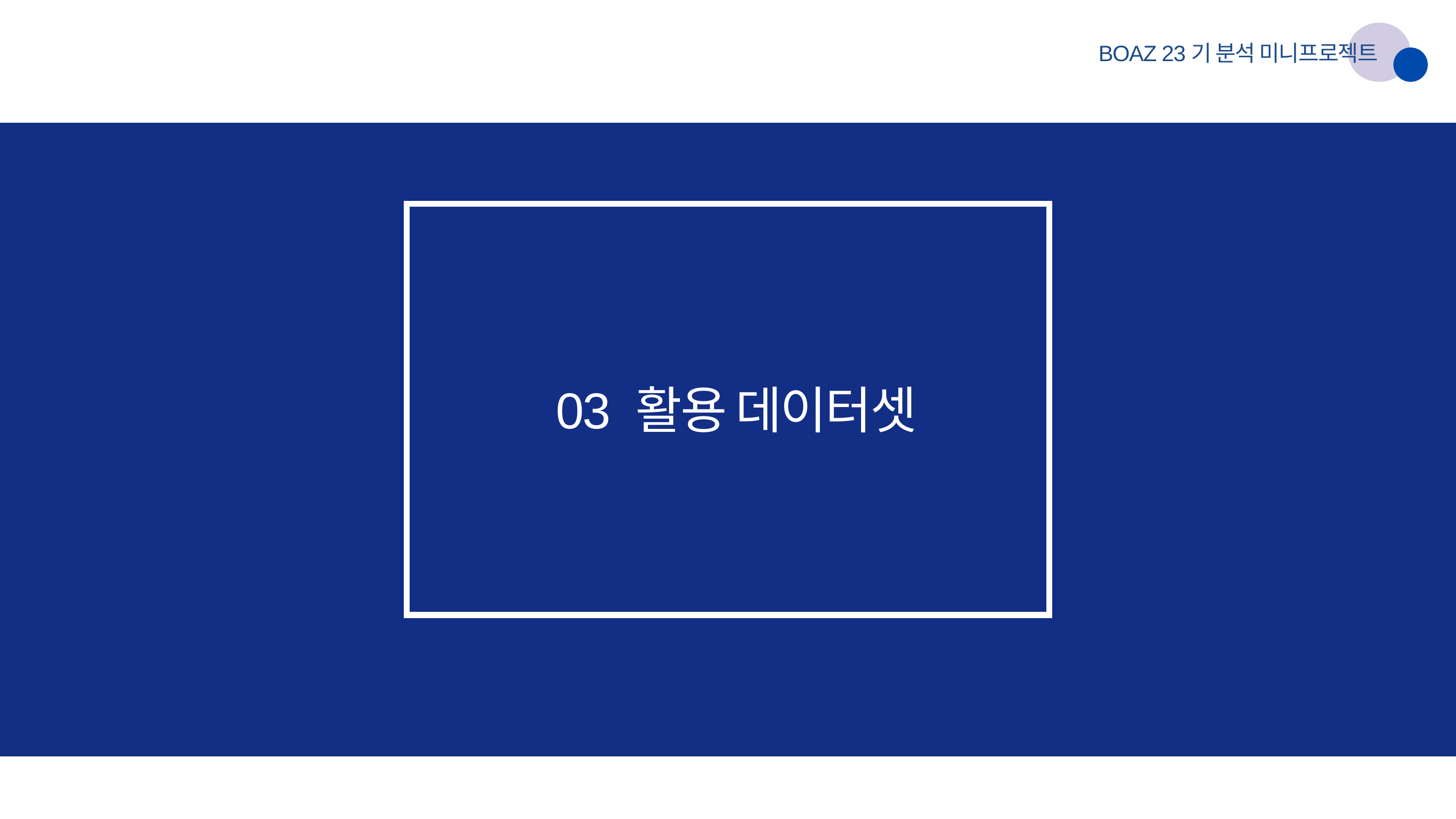

BOAZ 23기 분석 미니프로젝트

03 활용 데이터셋